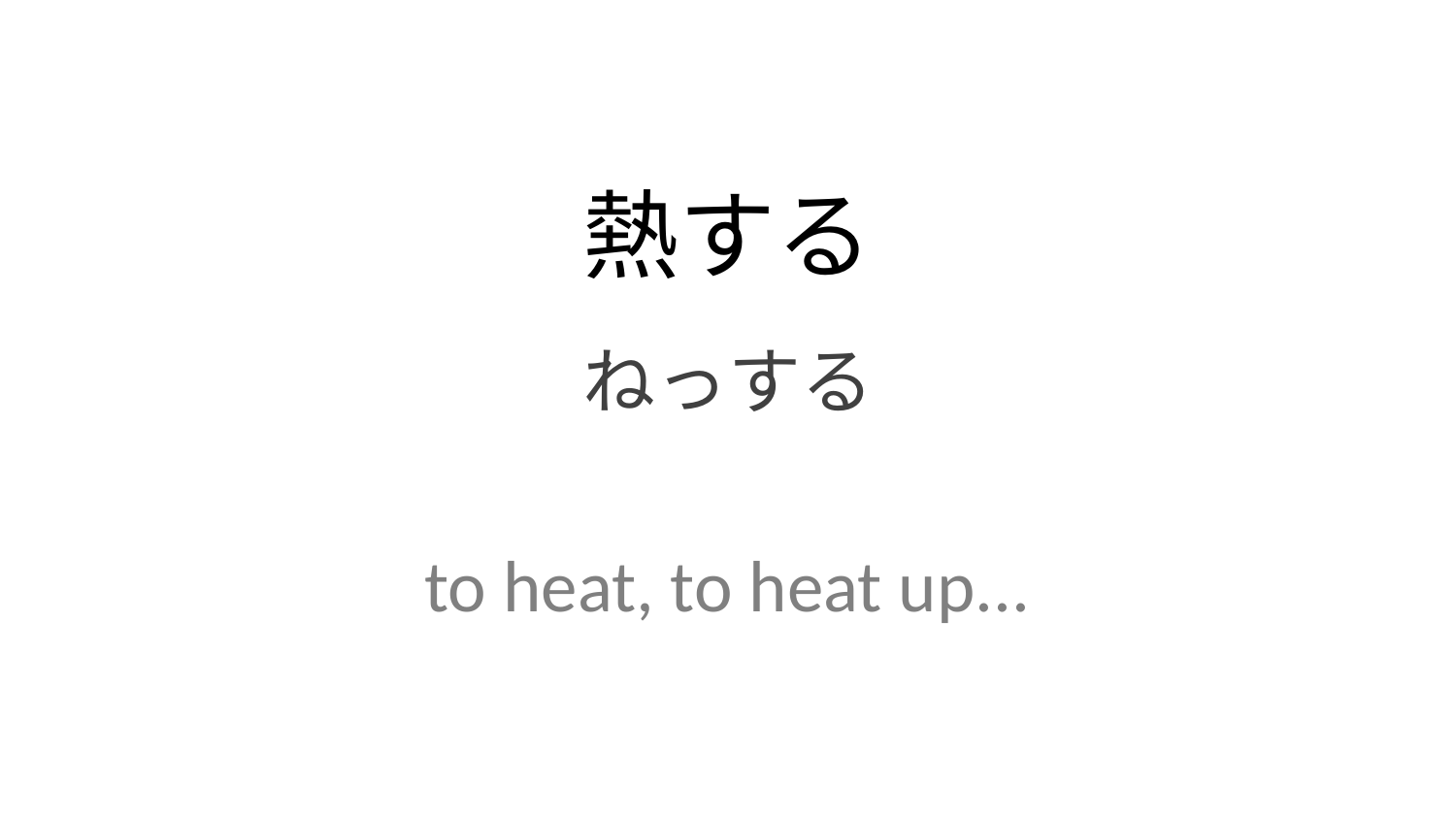

熱する

ねっする
to heat, to heat up...